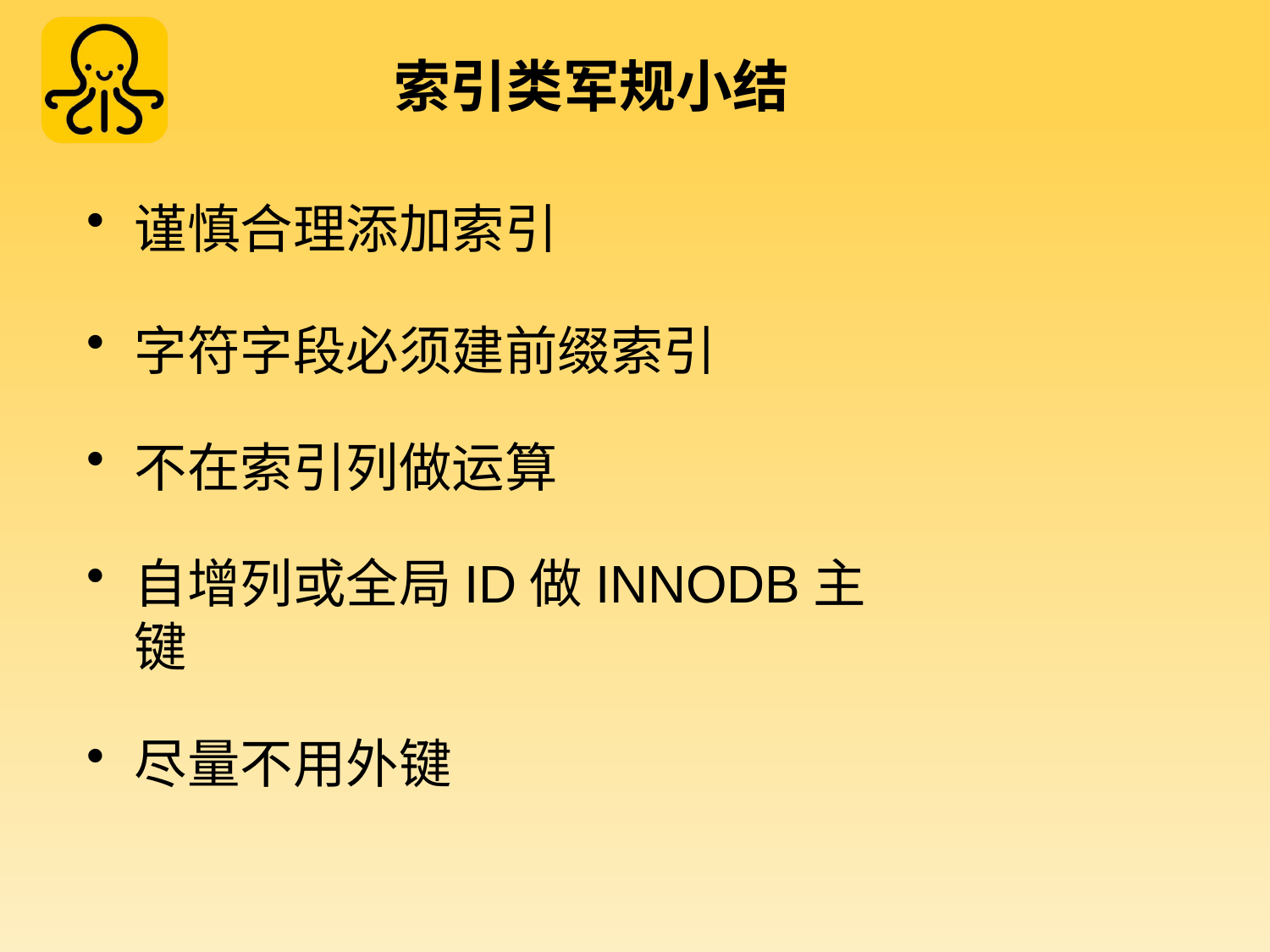

# 索引类军规小结
谨慎合理添加索引
字符字段必须建前缀索引
不在索引列做运算
自增列或全局ID做INNODB主键
尽量不用外键